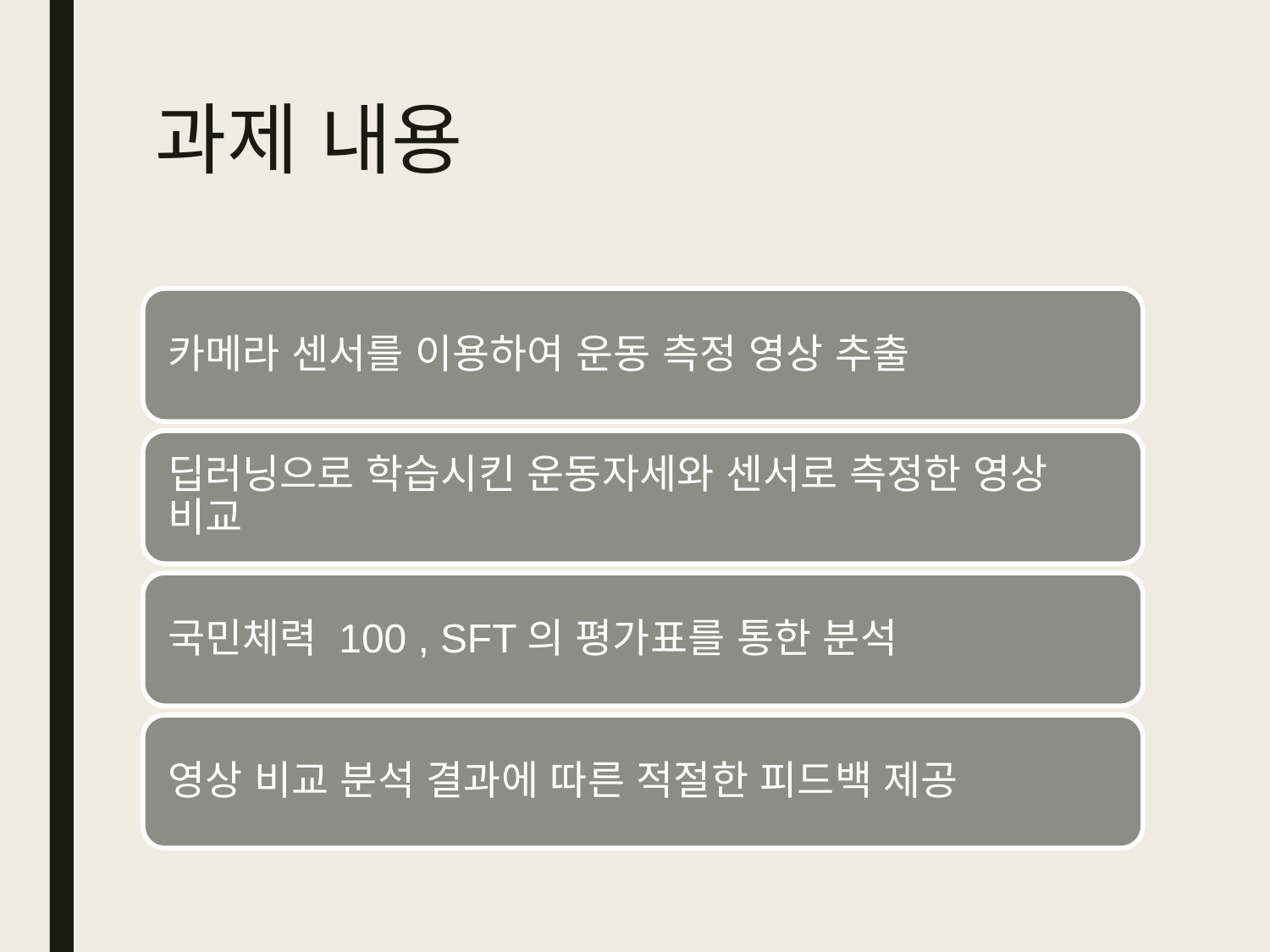

# 과제 내용
카메라 센서를 이용하여 운동 측정 영상 추출
딥러닝으로 학습시킨 운동자세와 센서로 측정한 영상 비교
국민체력 100 , SFT의 평가표를 통한 분석
영상 비교 분석 결과에 따른 적절한 피드백 제공